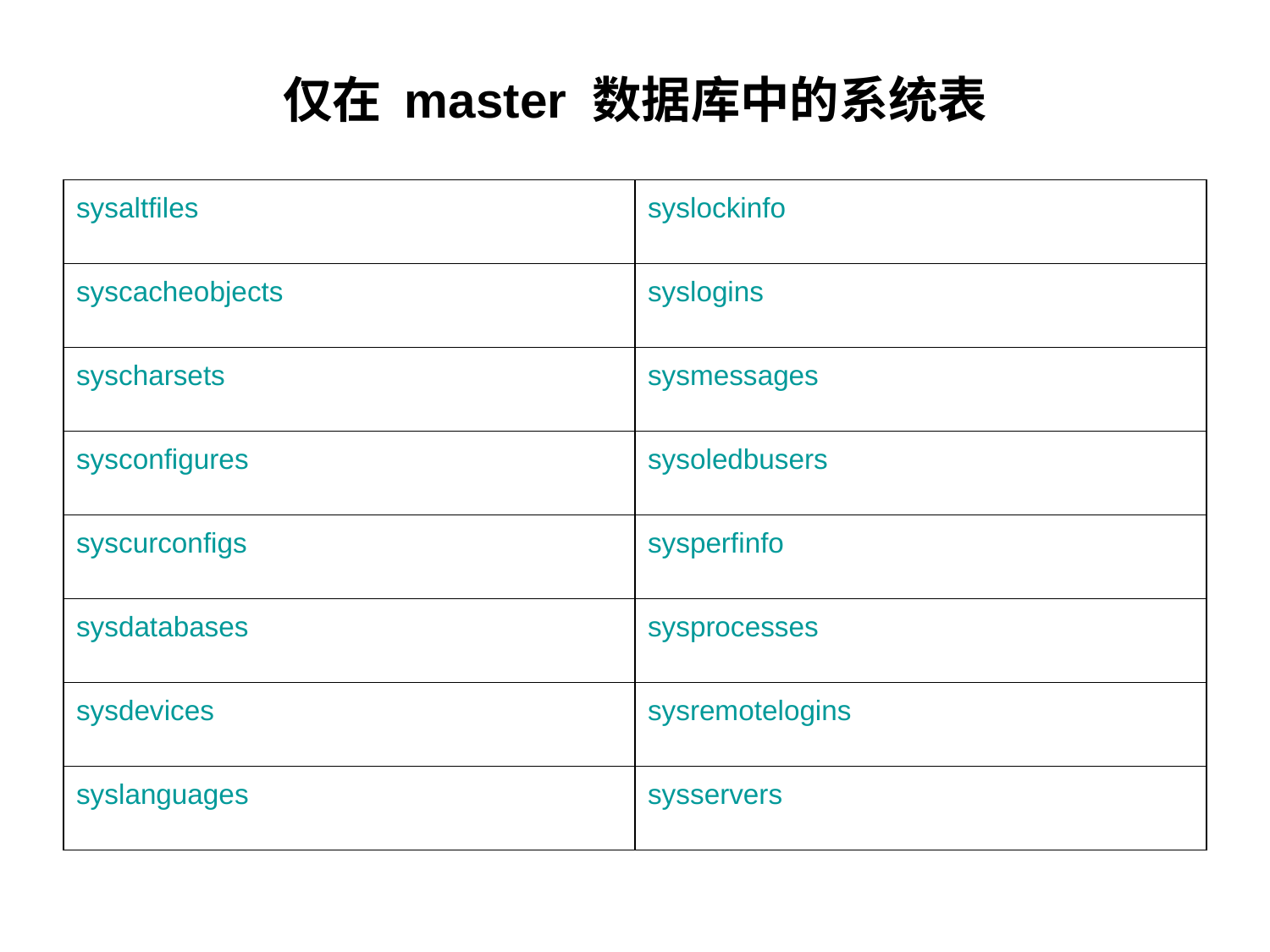

# 仅在 master 数据库中的系统表
| sysaltfiles | syslockinfo |
| --- | --- |
| syscacheobjects | syslogins |
| syscharsets | sysmessages |
| sysconfigures | sysoledbusers |
| syscurconfigs | sysperfinfo |
| sysdatabases | sysprocesses |
| sysdevices | sysremotelogins |
| syslanguages | sysservers |